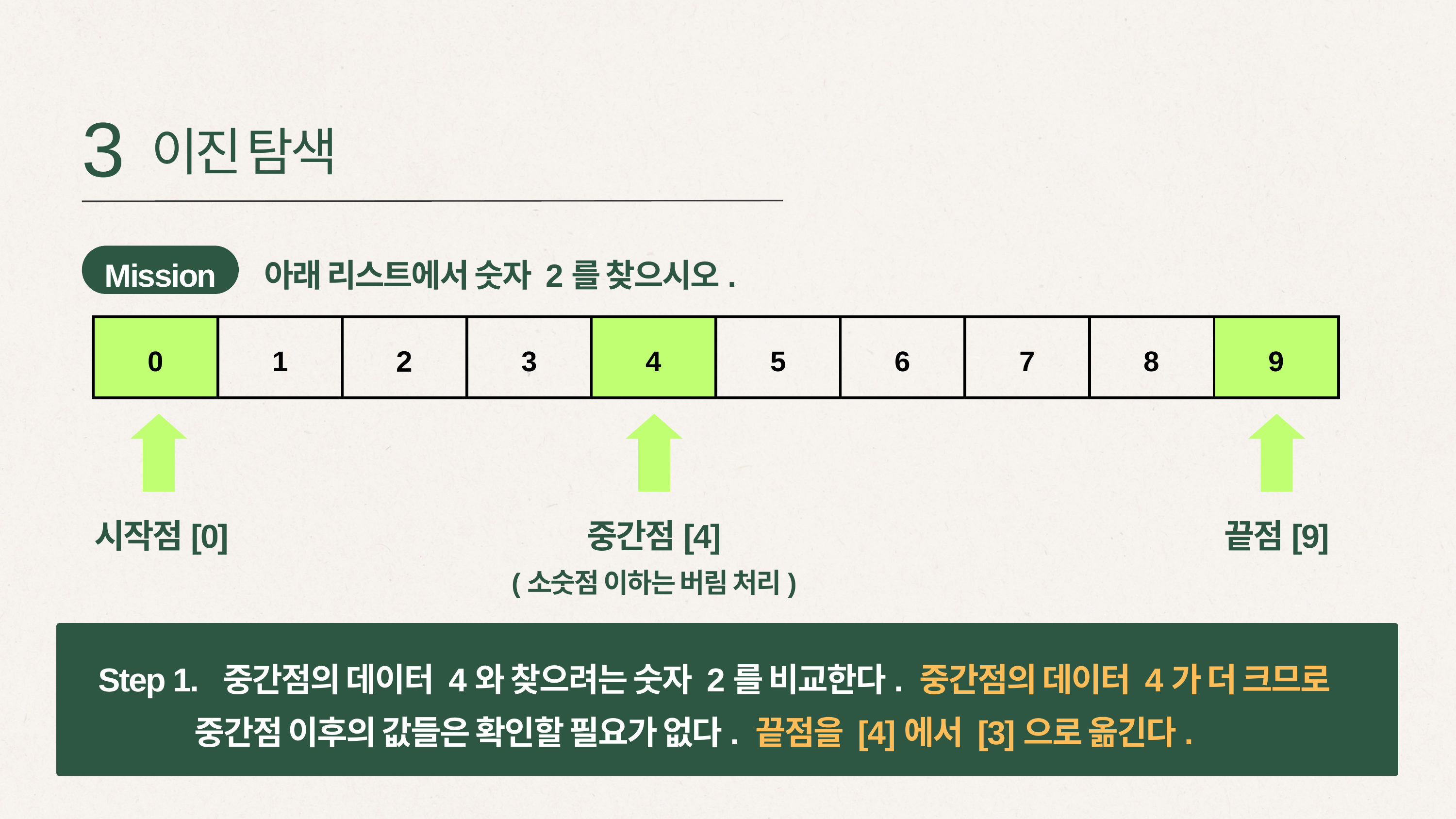

3
이진 탐색

 Mission     아래 리스트에서 숫자 2를 찾으시오.

| 0 | 1 | 2 | 3 | 4 | 5 | 6 | 7 | 8 | 9 |
| --- | --- | --- | --- | --- | --- | --- | --- | --- | --- |

시작점[0]
중간점[4]
(소숫점 이하는 버림 처리)
끝점[9]

Step 1.  중간점의 데이터 4와 찾으려는 숫자 2를 비교한다. 중간점의 데이터 4가 더 크므로
              중간점 이후의 값들은 확인할 필요가 없다. 끝점을 [4]에서 [3]으로 옮긴다.